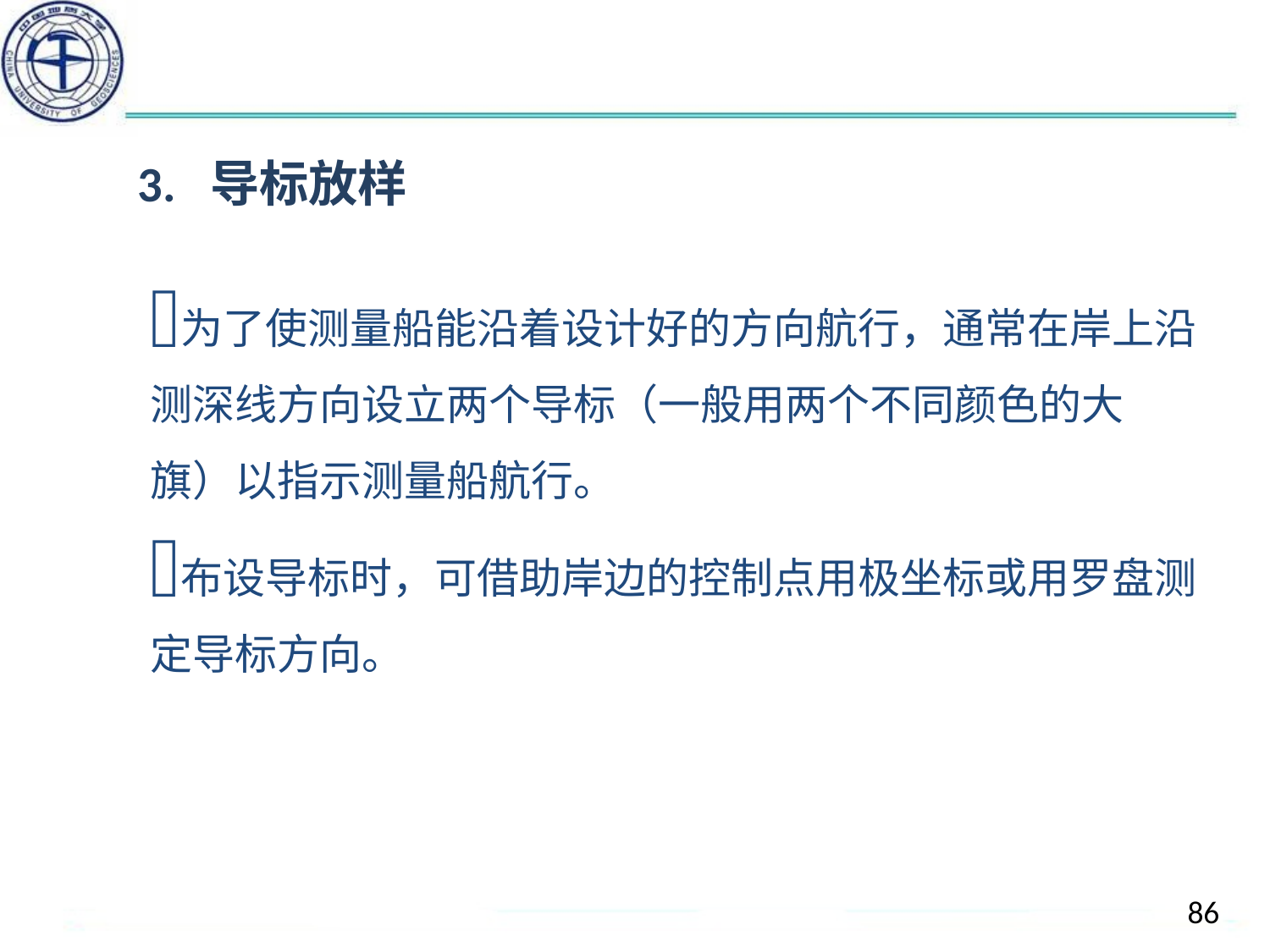

#
3.  导标放样
为了使测量船能沿着设计好的方向航行，通常在岸上沿测深线方向设立两个导标（一般用两个不同颜色的大旗）以指示测量船航行。
布设导标时，可借助岸边的控制点用极坐标或用罗盘测定导标方向。
86